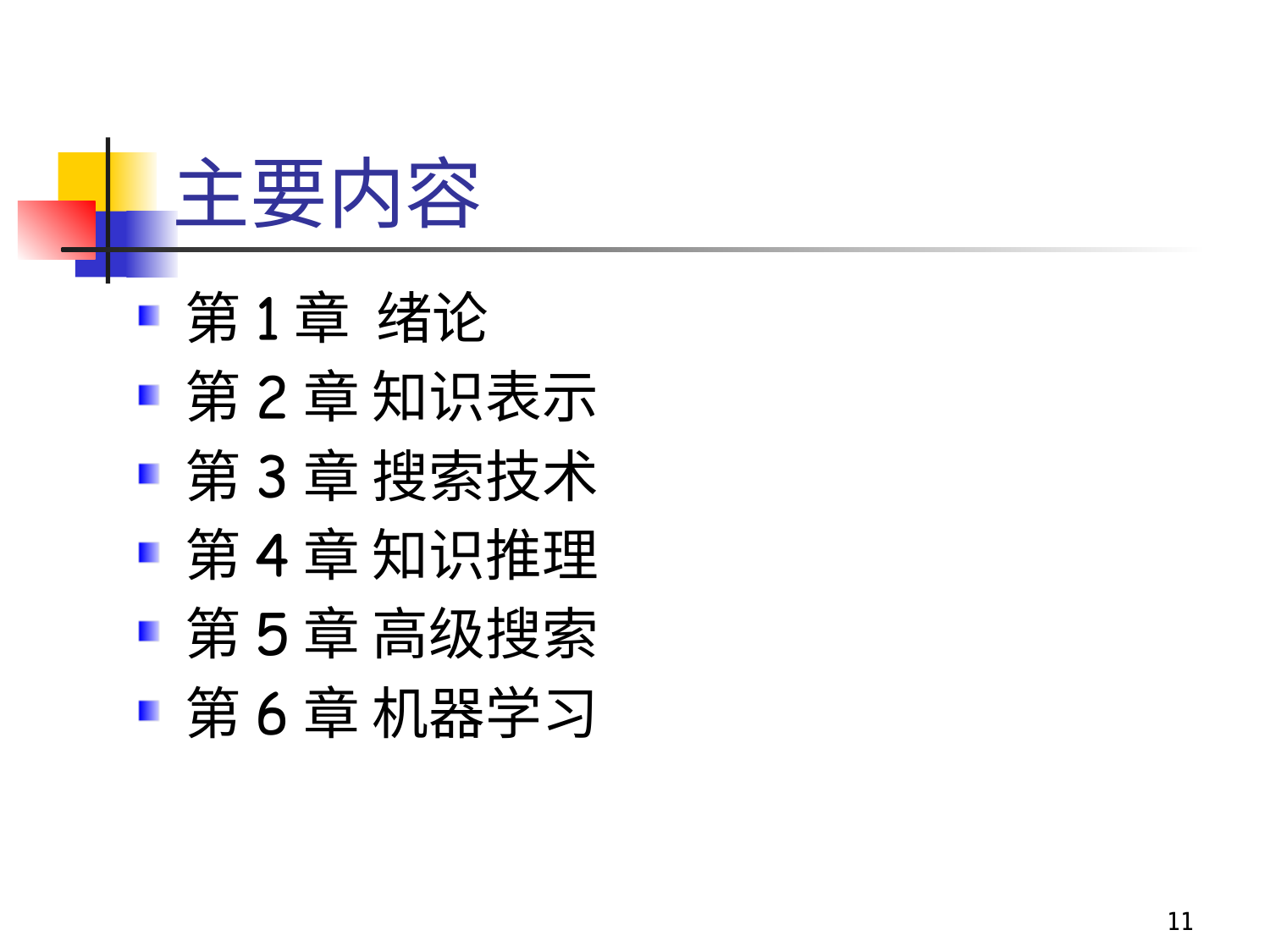

主要内容
第1章  绪论
第2章 知识表示
第3章 搜索技术
第4章 知识推理
第5章 高级搜索
第6章 机器学习
11